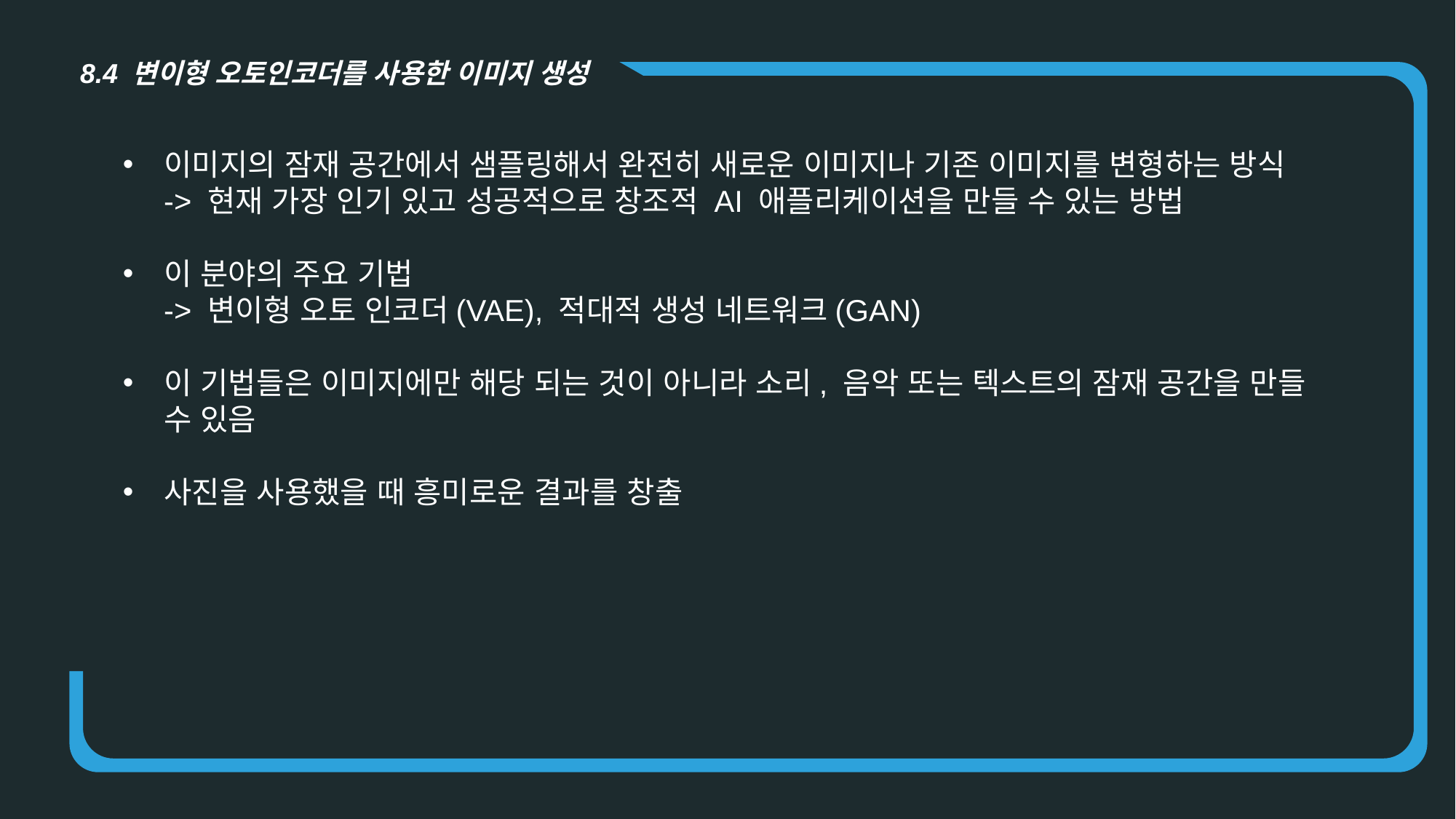

8.4 변이형 오토인코더를 사용한 이미지 생성

이미지의 잠재 공간에서 샘플링해서 완전히 새로운 이미지나 기존 이미지를 변형하는 방식
-> 현재 가장 인기 있고 성공적으로 창조적 AI 애플리케이션을 만들 수 있는 방법

이 분야의 주요 기법
-> 변이형 오토 인코더(VAE), 적대적 생성 네트워크(GAN)

이 기법들은 이미지에만 해당 되는 것이 아니라 소리, 음악 또는 텍스트의 잠재 공간을 만들 수 있음

사진을 사용했을 때 흥미로운 결과를 창출